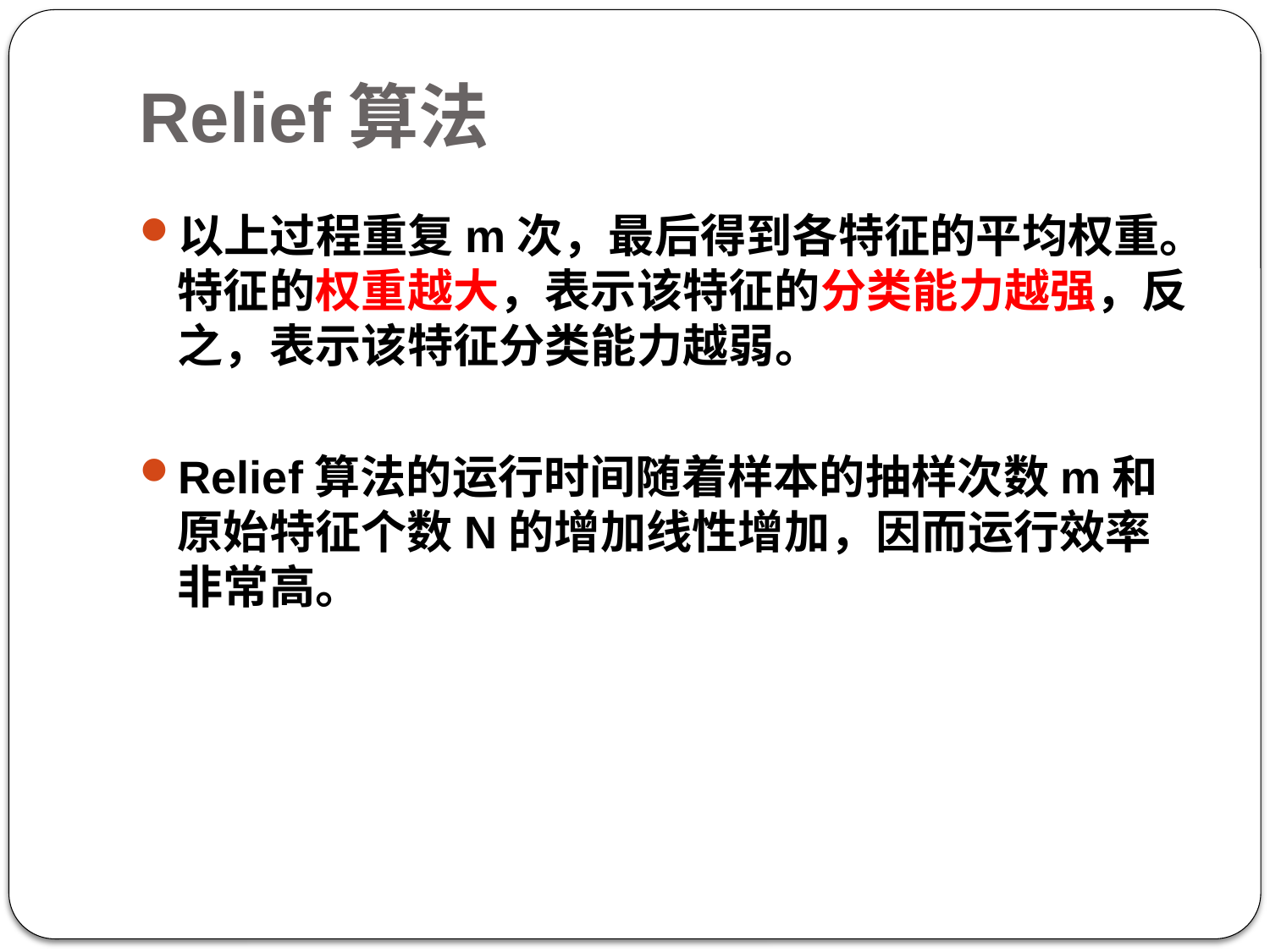

# Relief算法
以上过程重复m次，最后得到各特征的平均权重。特征的权重越大，表示该特征的分类能力越强，反之，表示该特征分类能力越弱。

Relief算法的运行时间随着样本的抽样次数m和原始特征个数N的增加线性增加，因而运行效率非常高。